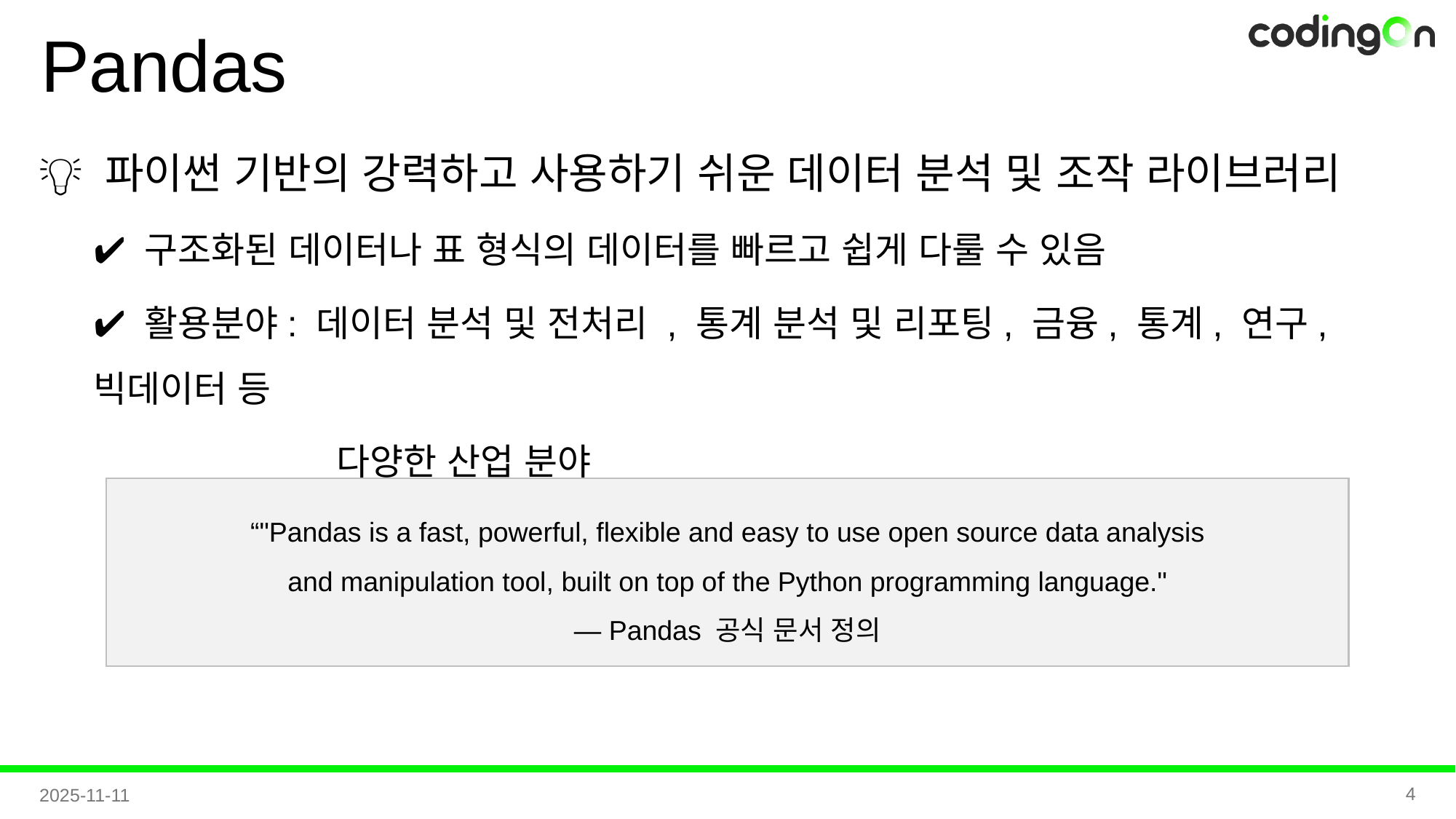

# Pandas
💡 파이썬 기반의 강력하고 사용하기 쉬운 데이터 분석 및 조작 라이브러리
✔️ 구조화된 데이터나 표 형식의 데이터를 빠르고 쉽게 다룰 수 있음
✔️ 활용분야: 데이터 분석 및 전처리 , 통계 분석 및 리포팅, 금융, 통계, 연구, 빅데이터 등
                       다양한 산업 분야
“"Pandas is a fast, powerful, flexible and easy to use open source data analysis
and manipulation tool, built on top of the Python programming language."
— Pandas 공식 문서 정의
4
2025-11-11